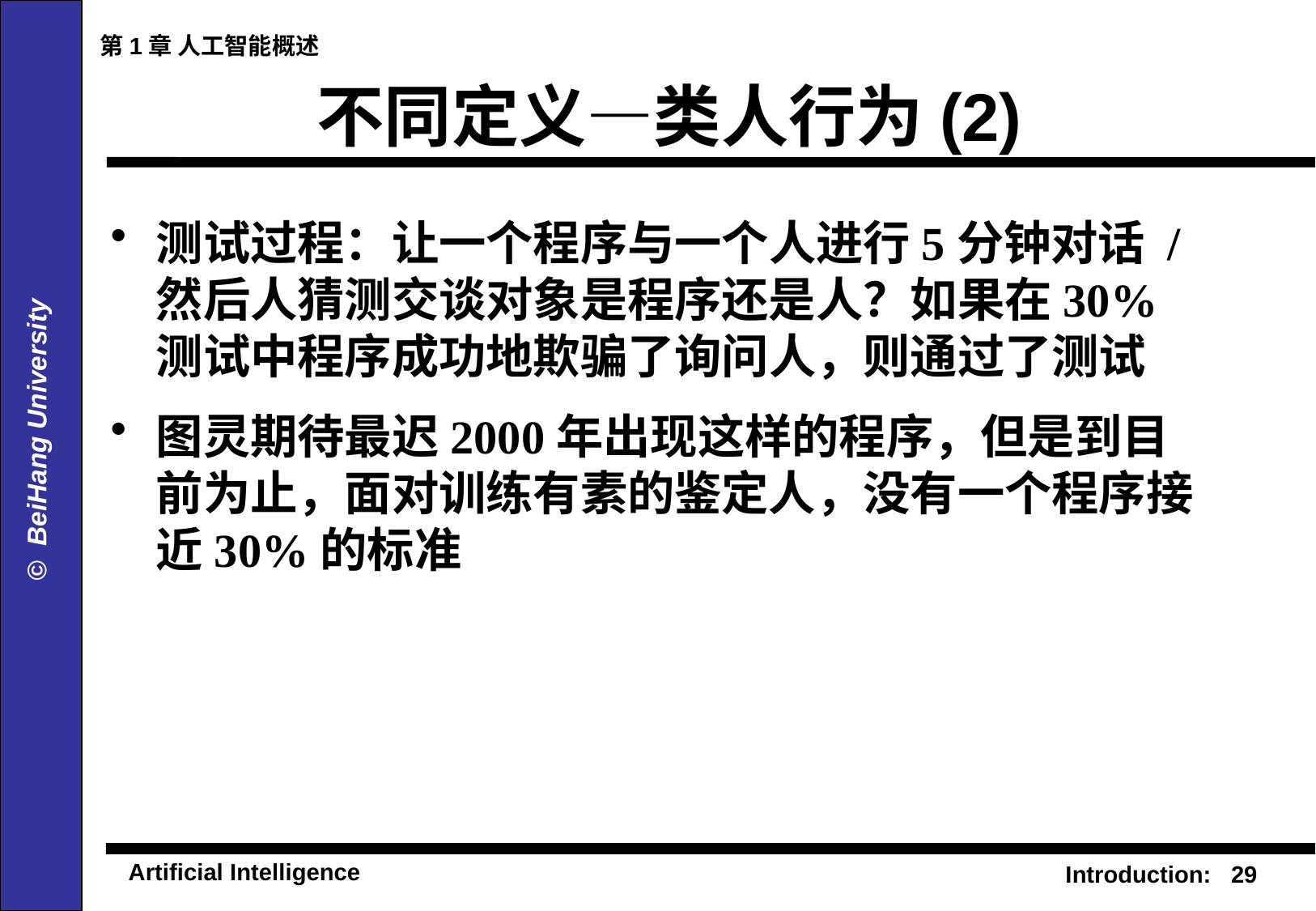

第1章 人工智能概述
# 不同定义—类人行为(2)
测试过程：让一个程序与一个人进行5分钟对话 / 然后人猜测交谈对象是程序还是人？如果在30%测试中程序成功地欺骗了询问人，则通过了测试
图灵期待最迟2000年出现这样的程序，但是到目前为止，面对训练有素的鉴定人，没有一个程序接近30%的标准